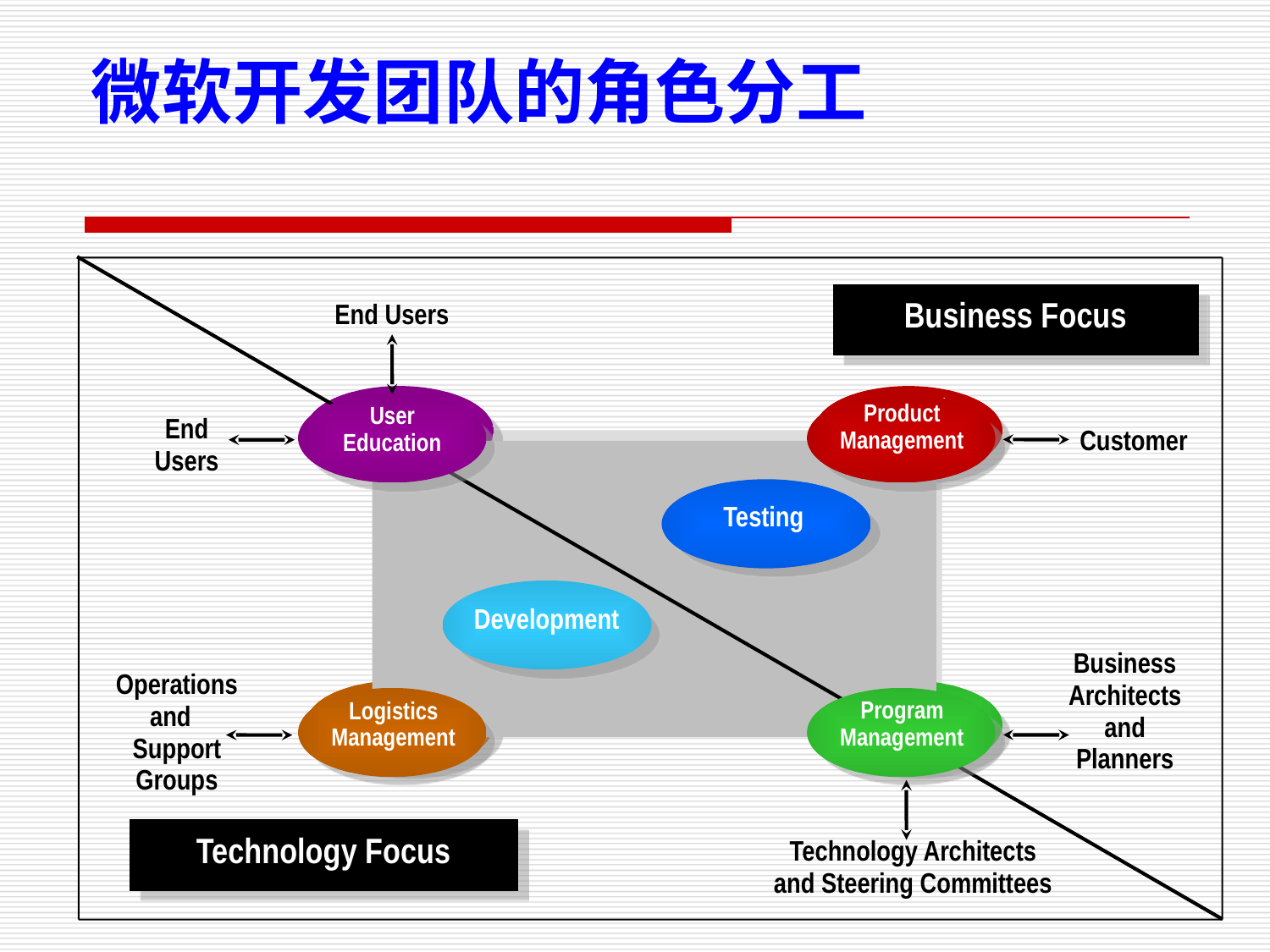

# 微软开发团队的角色分工

Business Focus
End Users

User
Education

Product
Management
Customer

Business
Architects
and
Planners

Logistics
Management

Program
Management

End
Users

Operations
  and
Support
Groups

Technology Focus
Technology Architects
and Steering Committees

Product
Management
User
Education

Program
Management
Logistics
Management

Project Team
Testing
Development

Testing

Development

Testing

Development